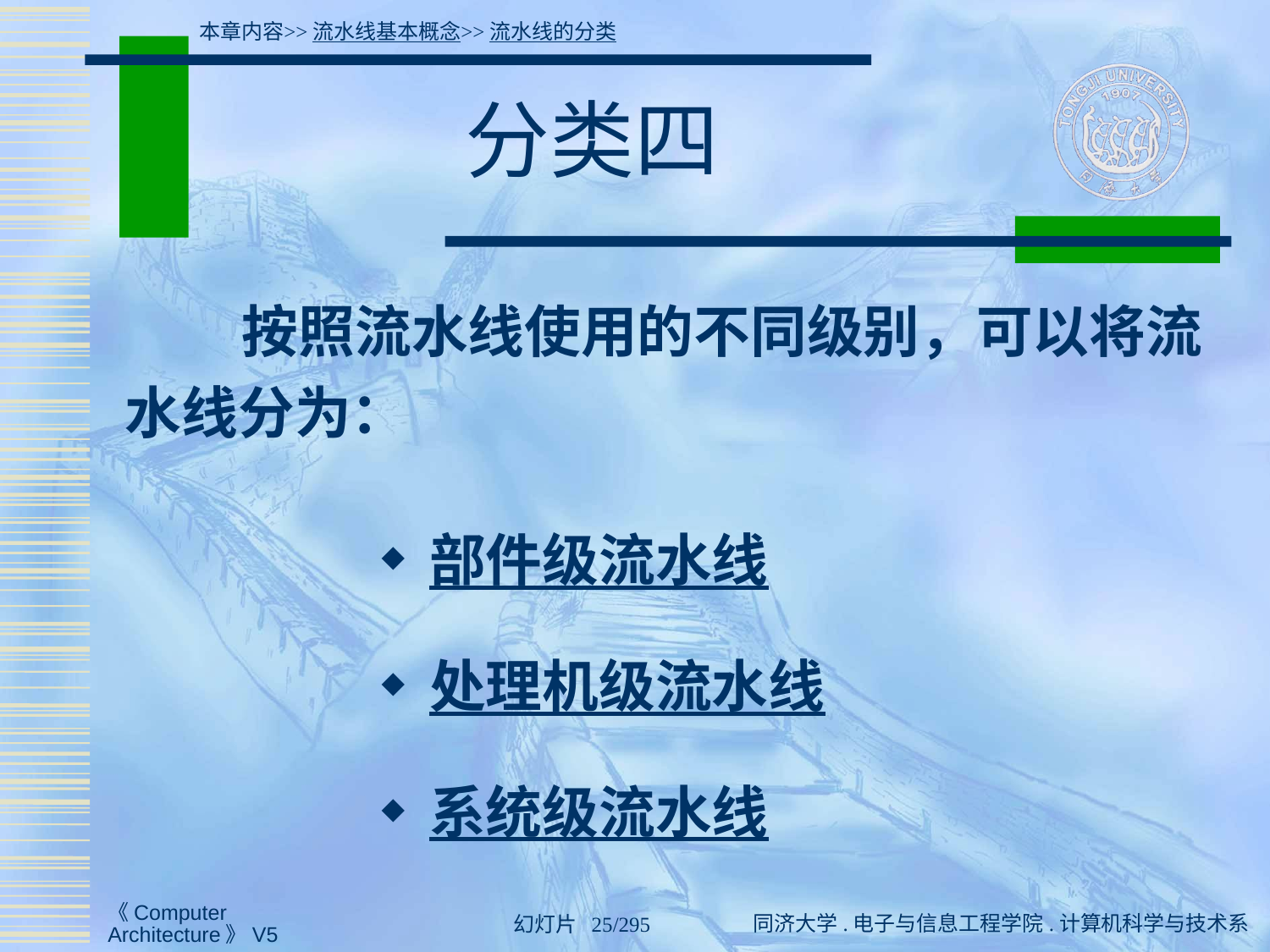

本章内容>>流水线基本概念>>流水线的分类
# 分类四
        按照流水线使用的不同级别，可以将流水线分为：
部件级流水线
处理机级流水线
系统级流水线